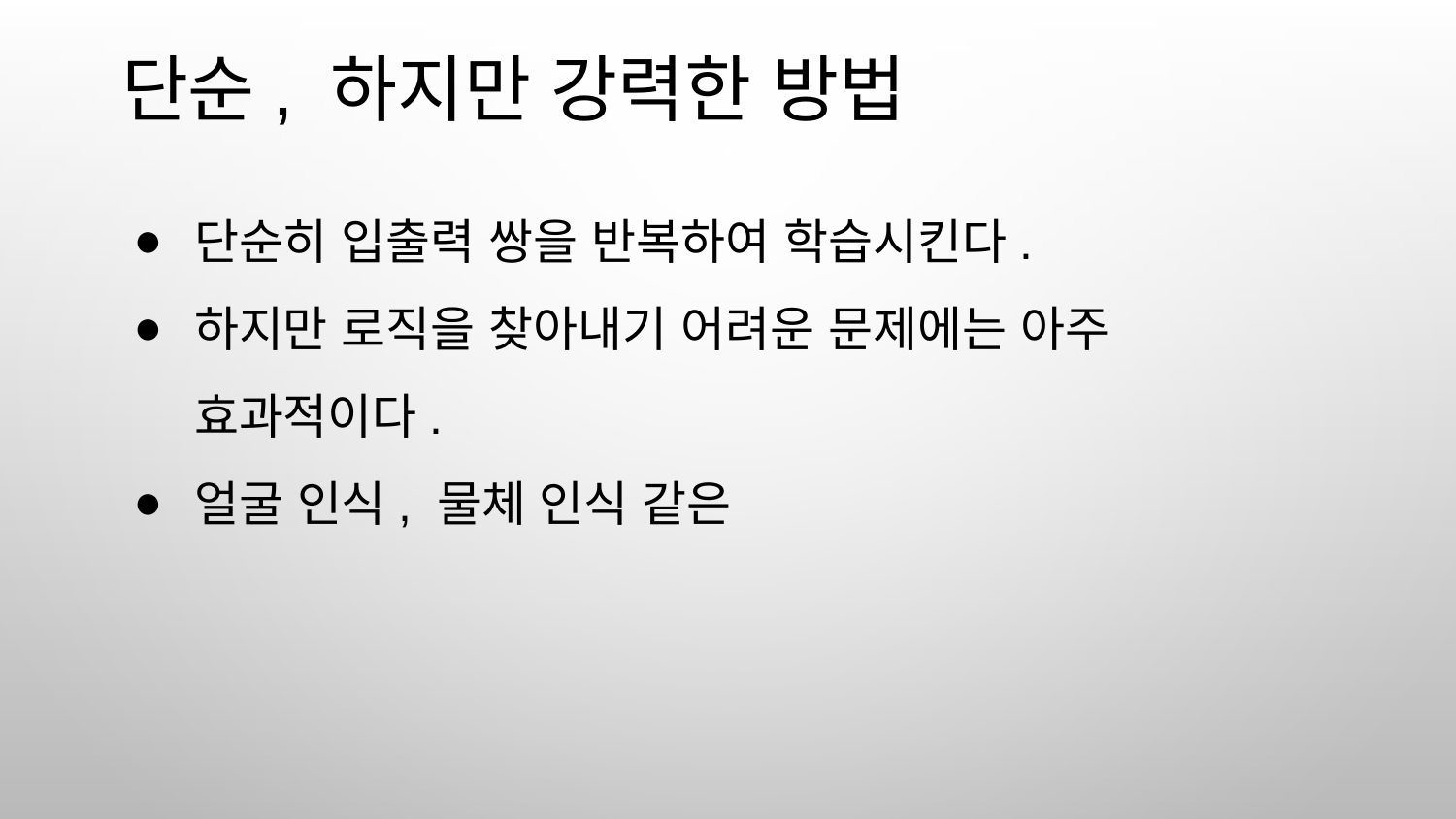

# 단순, 하지만 강력한 방법
단순히 입출력 쌍을 반복하여 학습시킨다.
하지만 로직을 찾아내기 어려운 문제에는 아주 효과적이다.
얼굴 인식, 물체 인식 같은